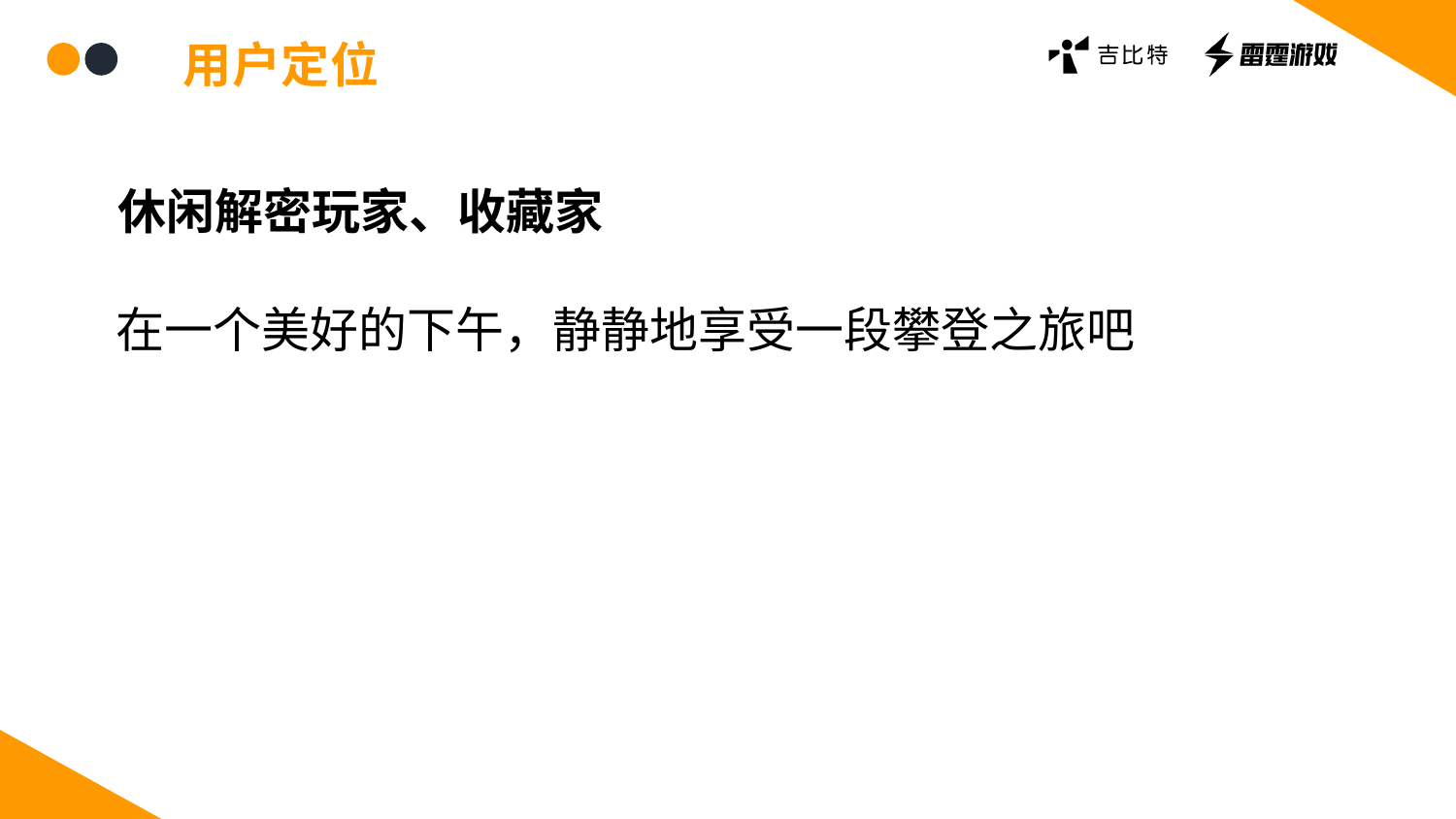

用户定位

休闲解密玩家、收藏家
在一个美好的下午，静静地享受一段攀登之旅吧